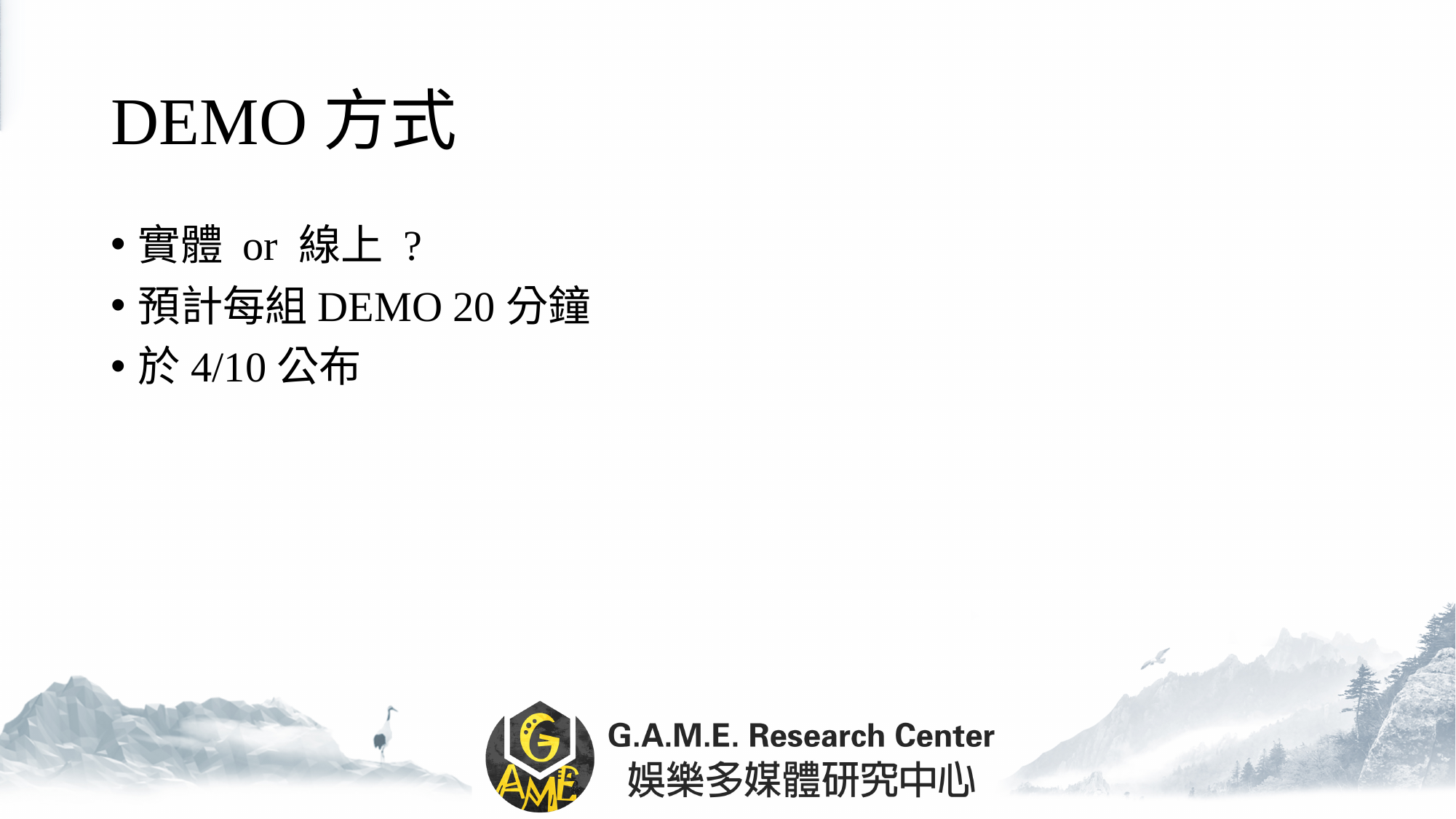

# DEMO方式
實體 or 線上 ?
預計每組DEMO 20分鐘
於4/10公布